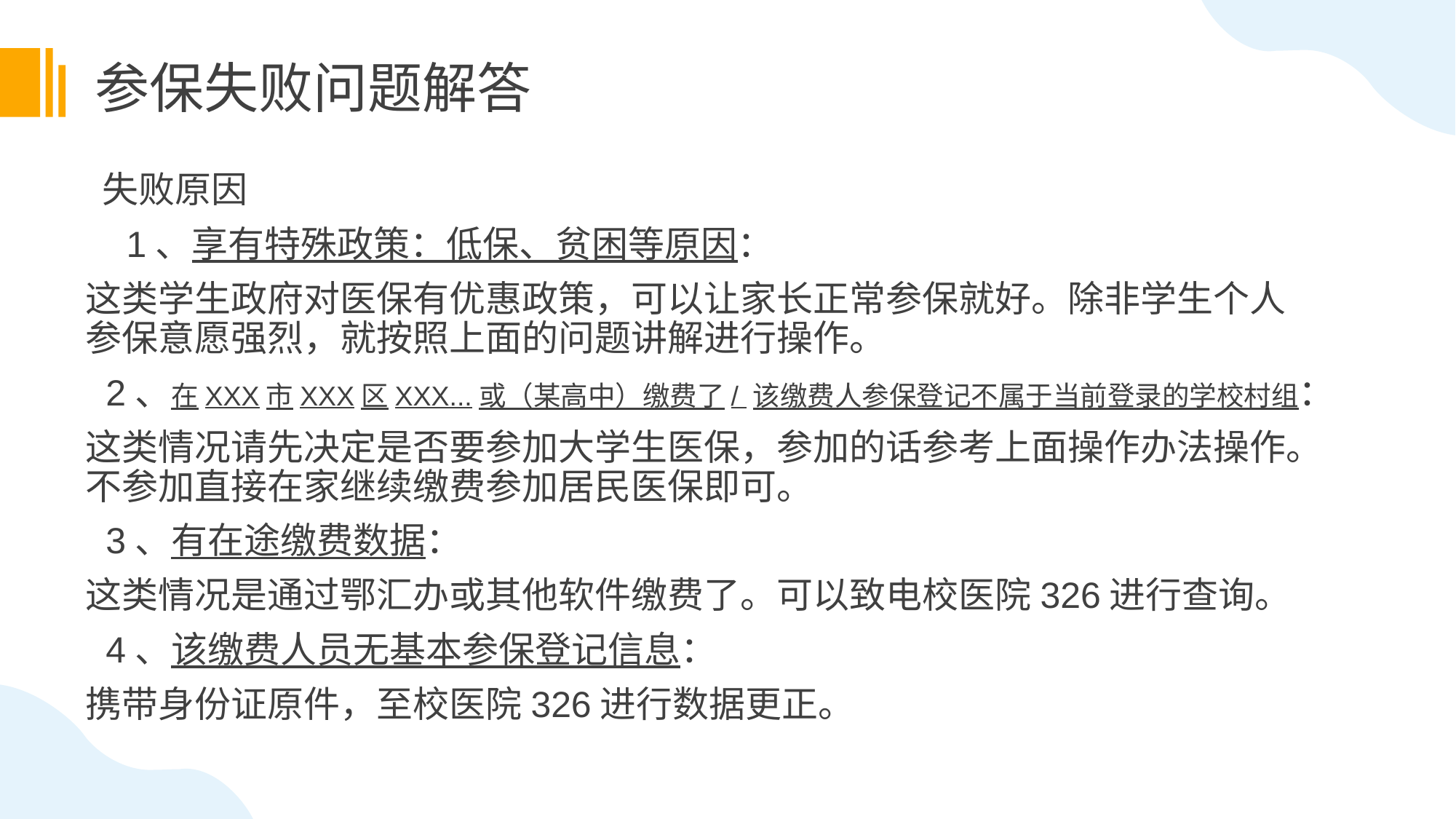

参保失败问题解答

 失败原因
     1、享有特殊政策：低保、贫困等原因：
这类学生政府对医保有优惠政策，可以让家长正常参保就好。除非学生个人参保意愿强烈，就按照上面的问题讲解进行操作。
  2、在XXX市XXX区XXX...或（某高中）缴费了/ 该缴费人参保登记不属于当前登录的学校村组：
这类情况请先决定是否要参加大学生医保，参加的话参考上面操作办法操作。不参加直接在家继续缴费参加居民医保即可。
  3、有在途缴费数据：
这类情况是通过鄂汇办或其他软件缴费了。可以致电校医院326进行查询。
  4、该缴费人员无基本参保登记信息：
携带身份证原件，至校医院326进行数据更正。